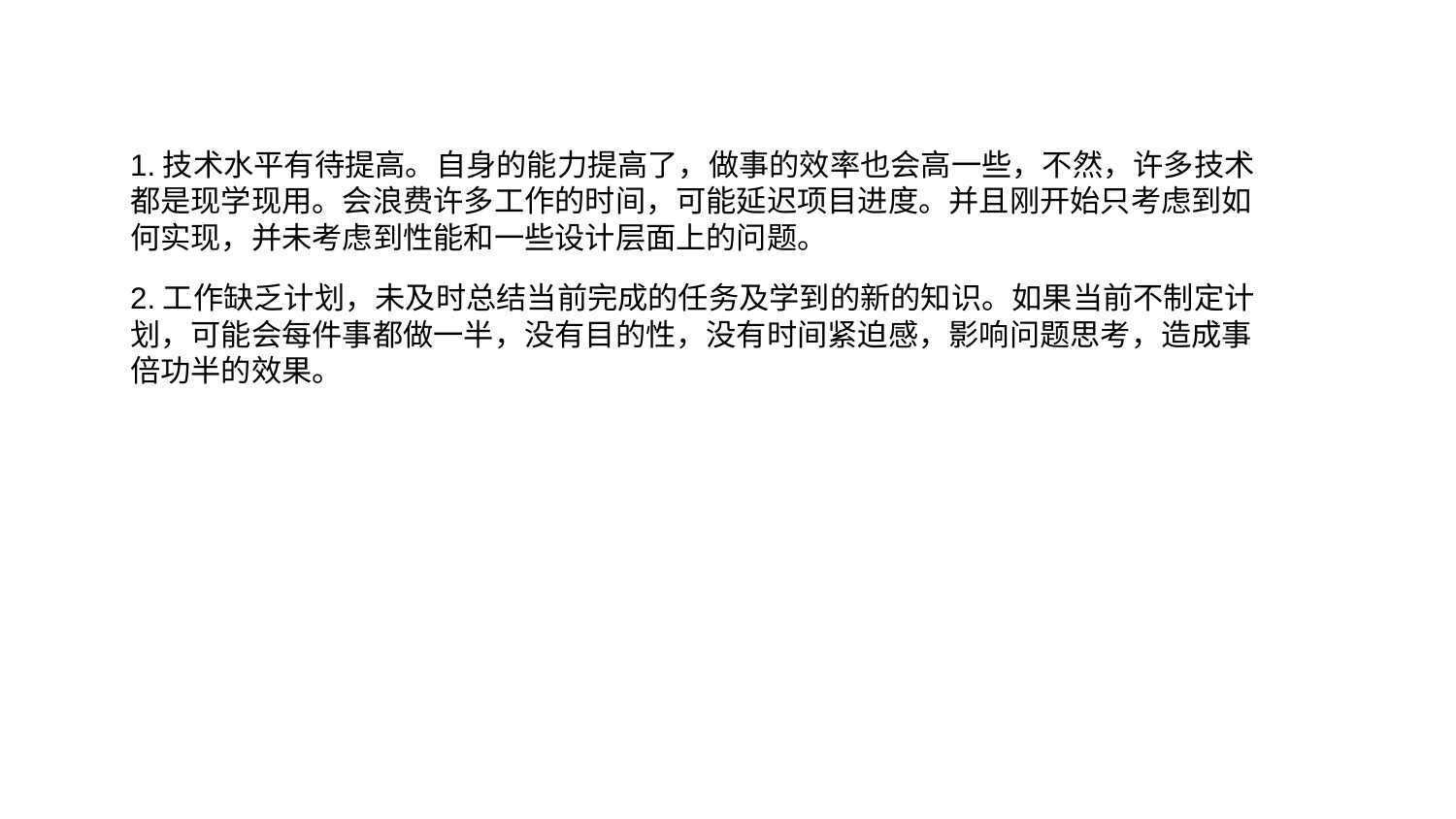

1.技术水平有待提高。自身的能力提高了，做事的效率也会高一些，不然，许多技术都是现学现用。会浪费许多工作的时间，可能延迟项目进度。并且刚开始只考虑到如何实现，并未考虑到性能和一些设计层面上的问题。
2.工作缺乏计划，未及时总结当前完成的任务及学到的新的知识。如果当前不制定计划，可能会每件事都做一半，没有目的性，没有时间紧迫感，影响问题思考，造成事倍功半的效果。